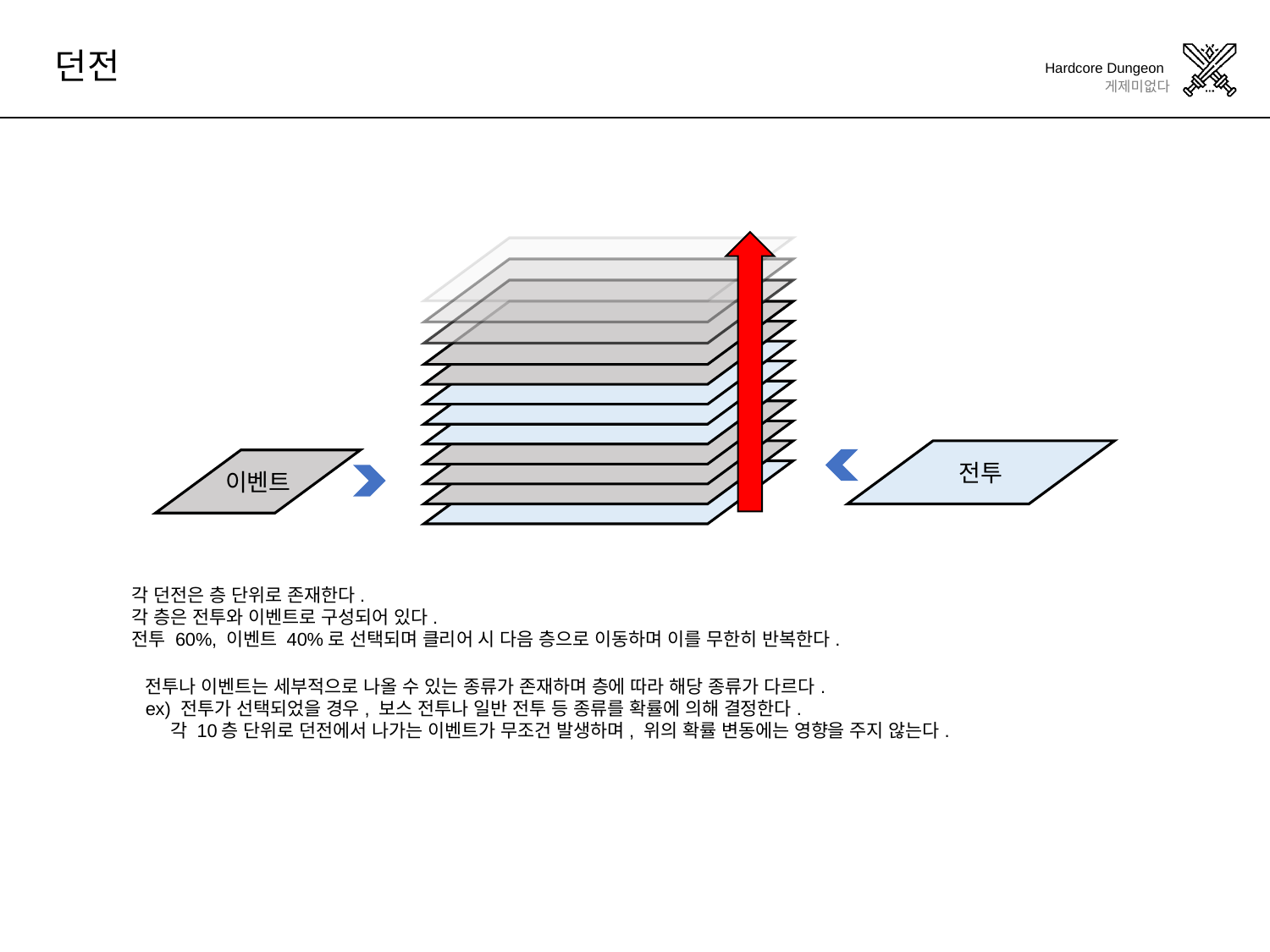

던전

전투

이벤트

각 던전은 층 단위로 존재한다.
각 층은 전투와 이벤트로 구성되어 있다.
전투 60%, 이벤트 40%로 선택되며 클리어 시 다음 층으로 이동하며 이를 무한히 반복한다.
전투나 이벤트는 세부적으로 나올 수 있는 종류가 존재하며 층에 따라 해당 종류가 다르다.
ex) 전투가 선택되었을 경우, 보스 전투나 일반 전투 등 종류를 확률에 의해 결정한다.
각 10층 단위로 던전에서 나가는 이벤트가 무조건 발생하며, 위의 확률 변동에는 영향을 주지 않는다.